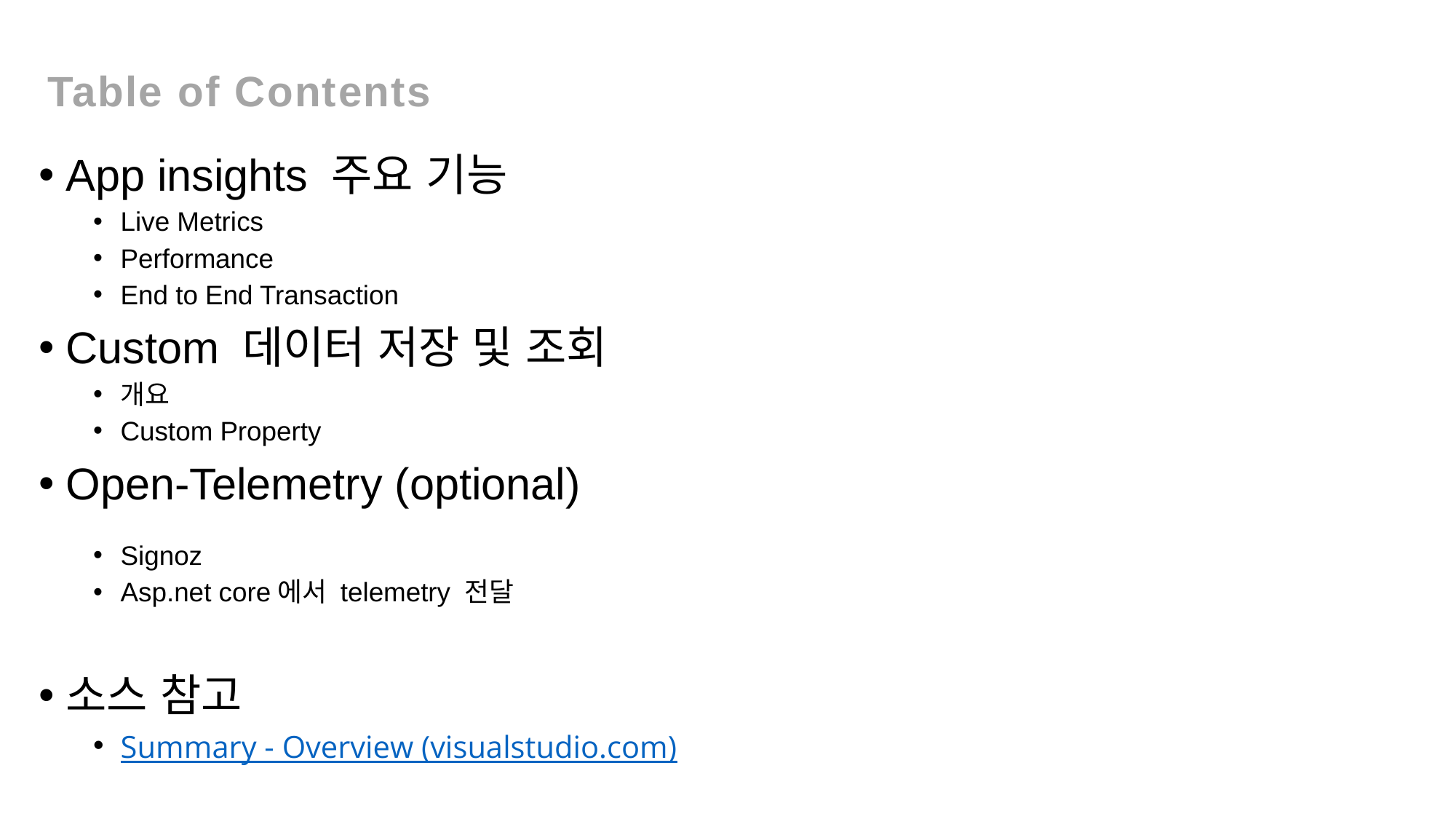

# Table of Contents
App insights 주요 기능
Live Metrics
Performance
End to End Transaction
Custom 데이터 저장 및 조회
개요
Custom Property
Open-Telemetry (optional)

Signoz
Asp.net core에서 telemetry 전달

소스 참고
Summary - Overview (visualstudio.com)